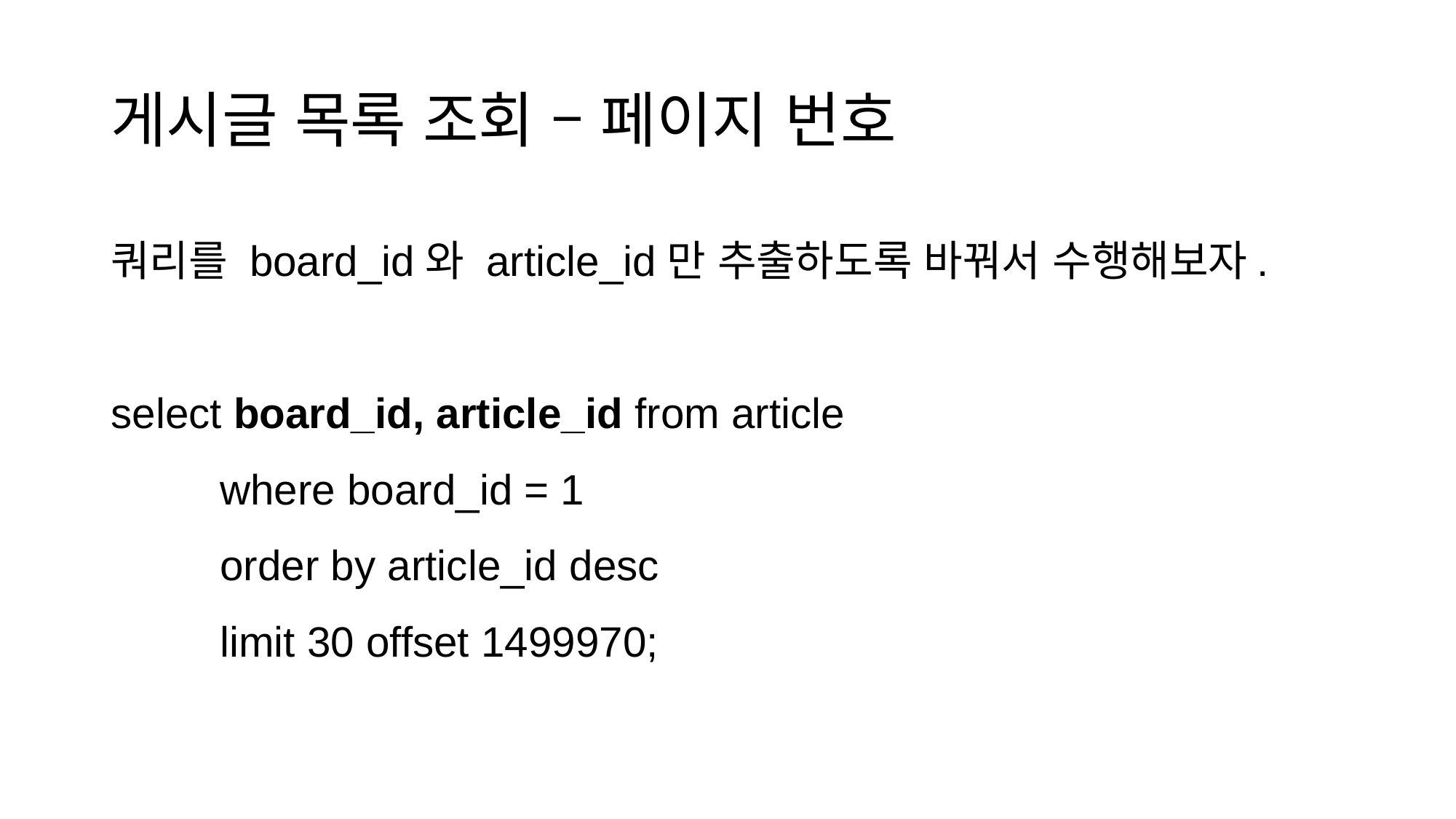

# 게시글 목록 조회 – 페이지 번호
쿼리를 board_id와 article_id만 추출하도록 바꿔서 수행해보자.

select board_id, article_id from article
	where board_id = 1
	order by article_id desc
	limit 30 offset 1499970;